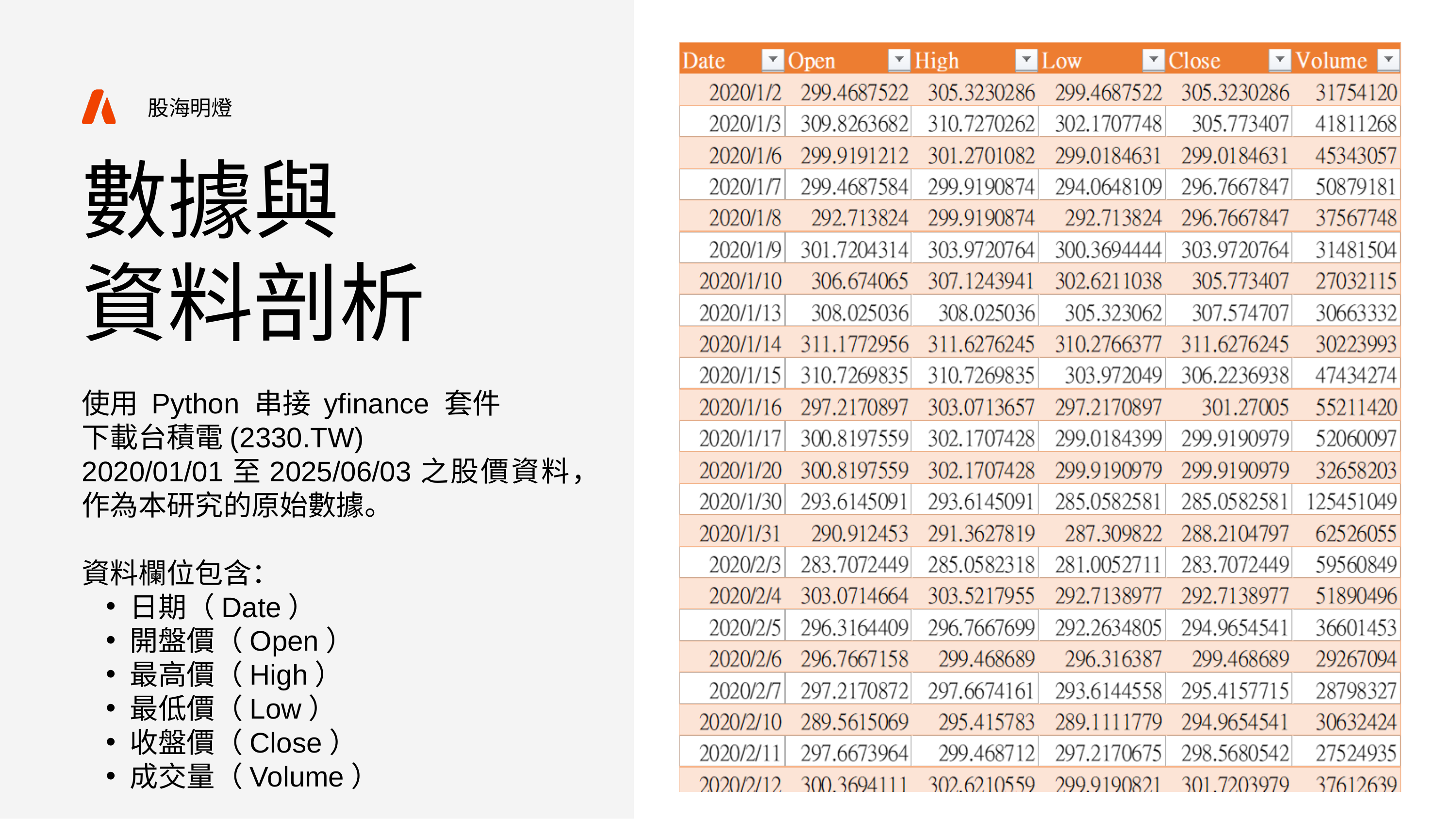

數據與
資料剖析

股海明燈
使用 Python 串接 yfinance 套件
下載台積電(2330.TW)
2020/01/01至2025/06/03之股價資料，作為本研究的原始數據。

資料欄位包含：
日期（Date）
開盤價（Open）
最高價（High）
最低價（Low）
收盤價（Close）
成交量（Volume）